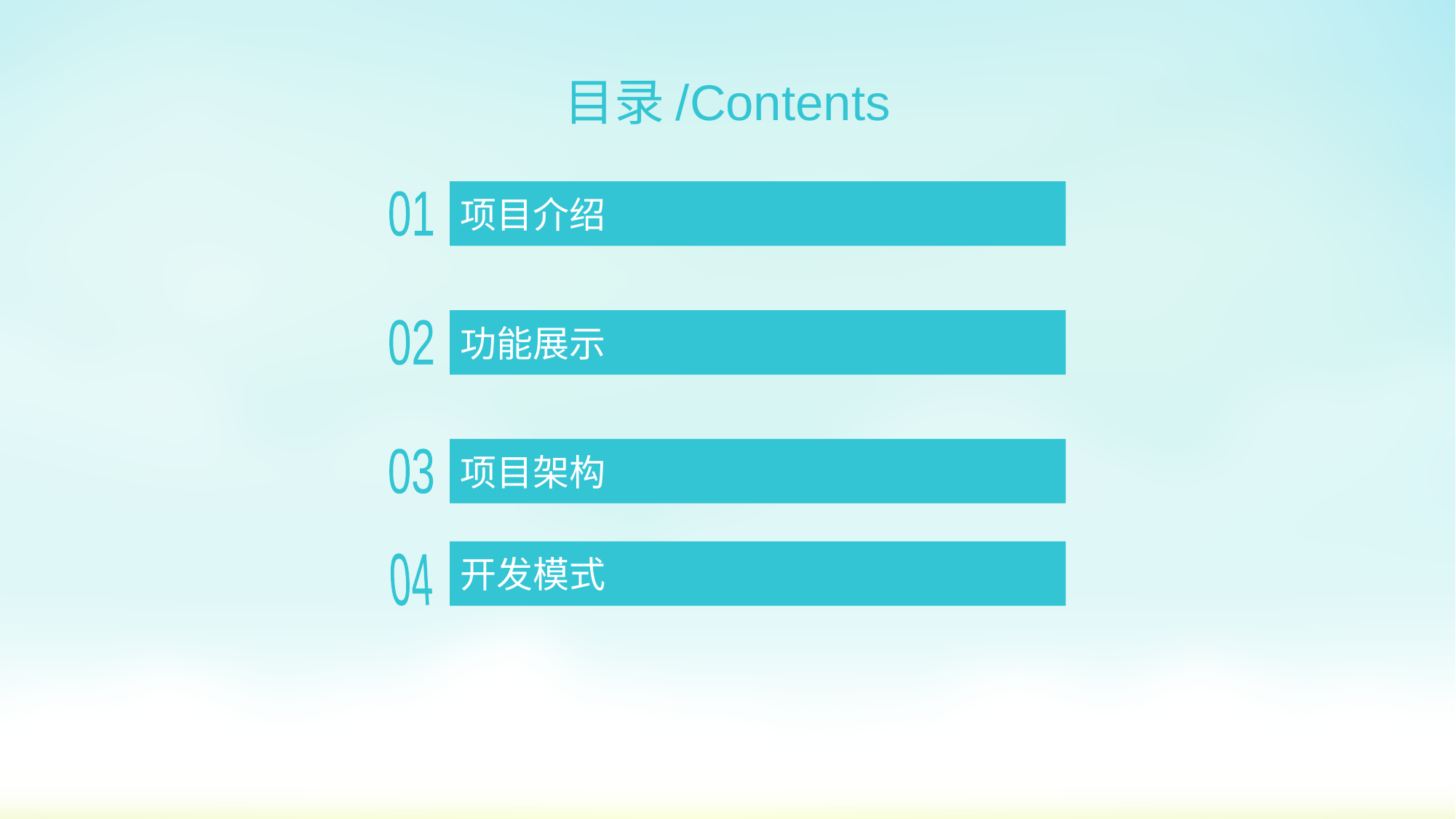

目录/Contents
项目介绍
01
功能展示
02
项目架构
03
开发模式
04